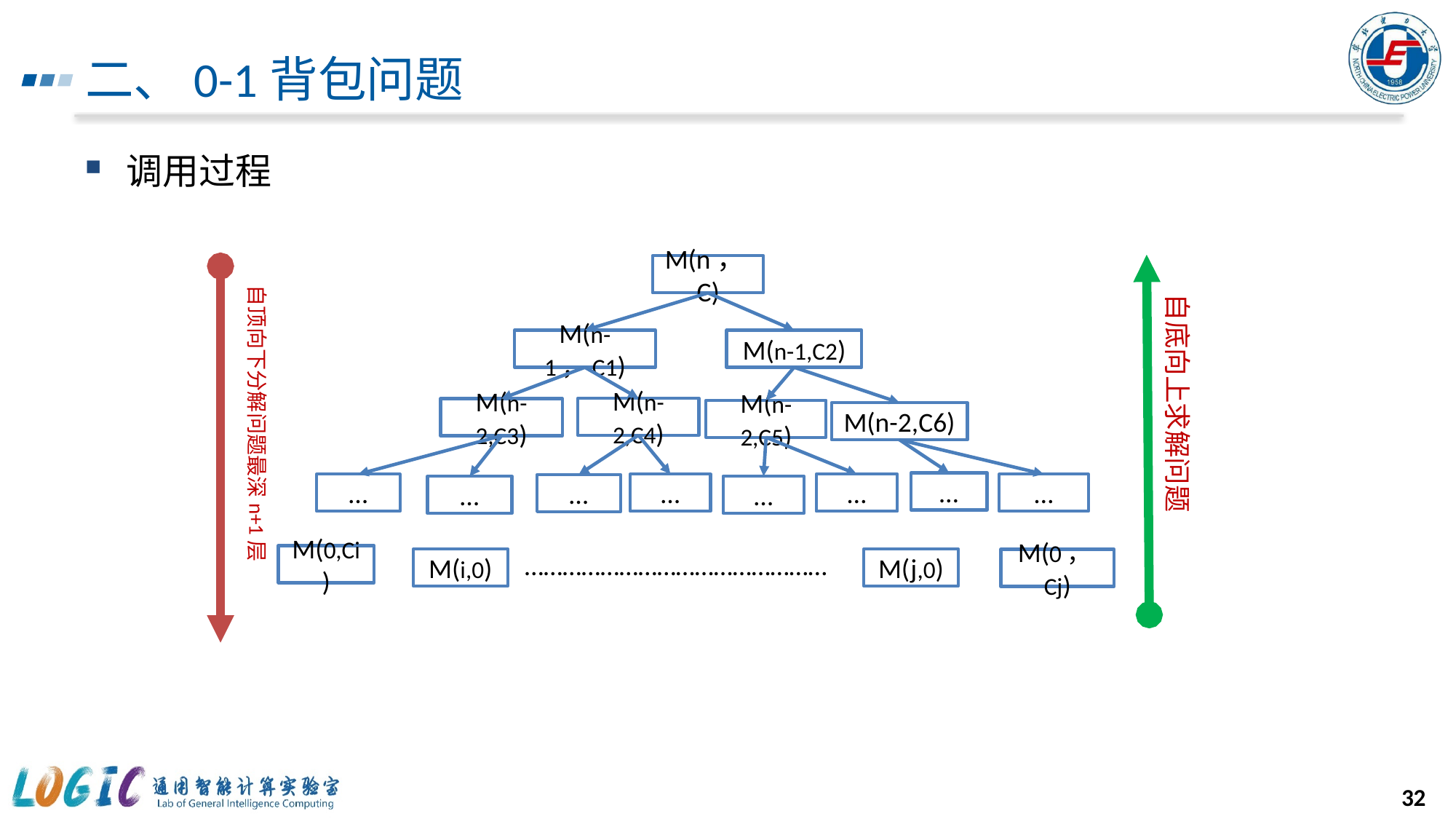

# 二、0-1背包问题
调用过程
M(n，C)
自顶向下分解问题最深n+1层
自底向上求解问题
M(n-1，C1)
M(n-1,C2)
M(n-2,C4)
M(n-2,C3)
M(n-2,C5)
M(n-2,C6)
…
…
…
…
…
…
…
…
…………………………………………
M(0,Ci)
M(j,0)
M(i,0)
M(0，Cj)
32